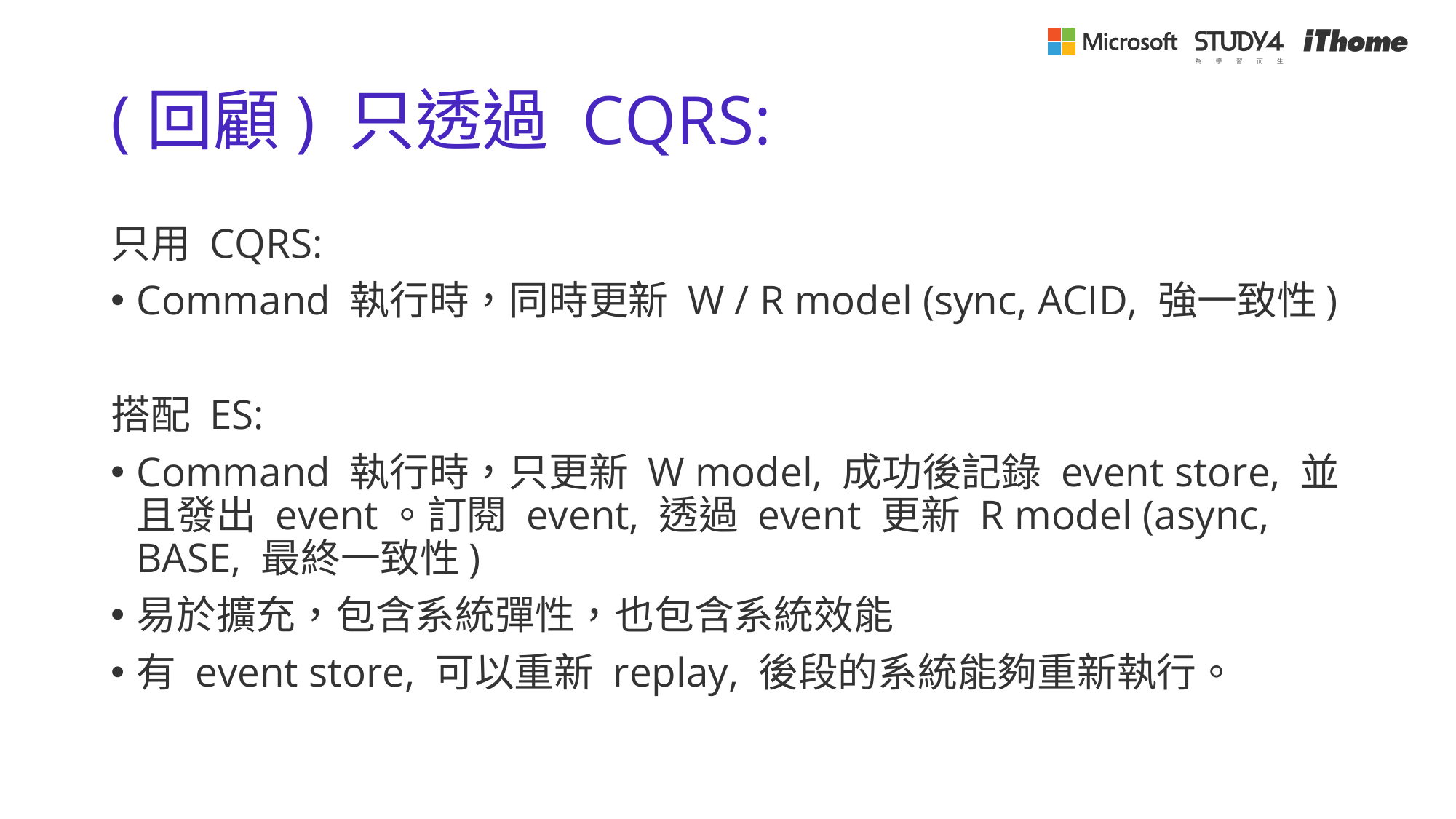

# (回顧) 只透過 CQRS:
只用 CQRS:
Command 執行時，同時更新 W / R model (sync, ACID, 強一致性)

搭配 ES:
Command 執行時，只更新 W model, 成功後記錄 event store, 並且發出 event。訂閱 event, 透過 event 更新 R model (async, BASE, 最終一致性)
易於擴充，包含系統彈性，也包含系統效能
有 event store, 可以重新 replay, 後段的系統能夠重新執行。